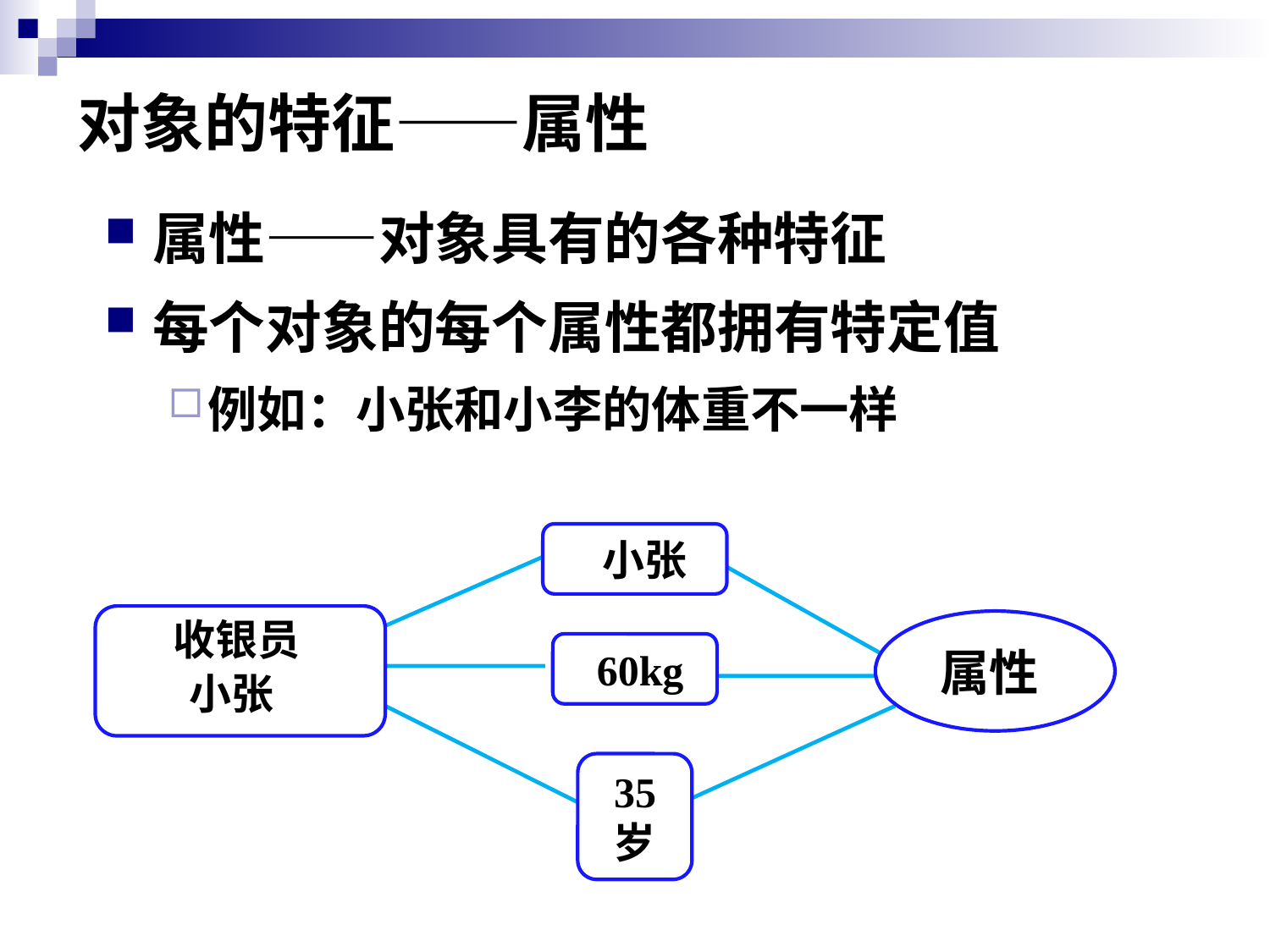

# 对象的特征——属性
属性——对象具有的各种特征
每个对象的每个属性都拥有特定值
例如：小张和小李的体重不一样
 小张

收银员
小张
属性
 60kg

 35岁